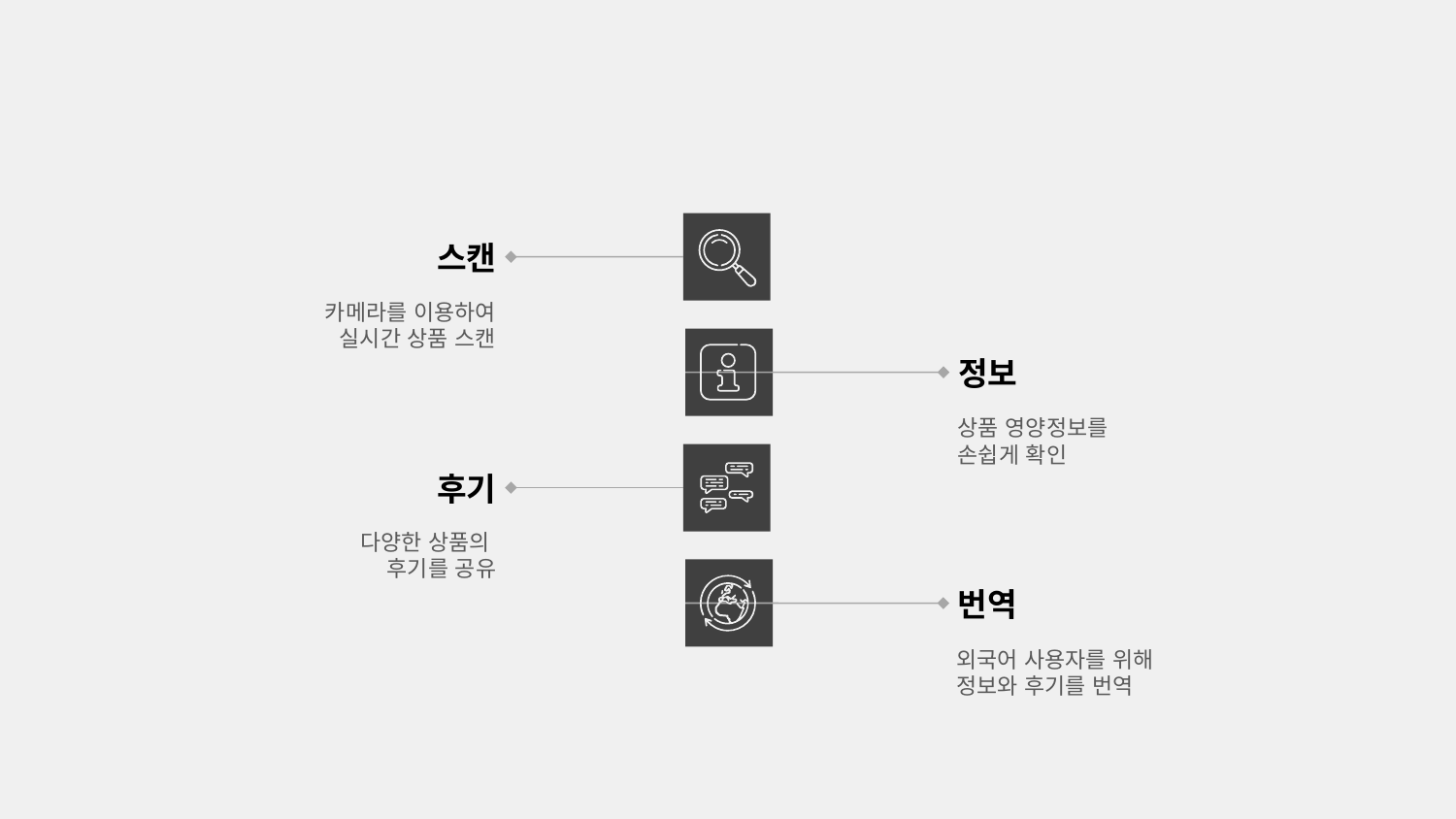

스캔
카메라를 이용하여
실시간 상품 스캔

정보
상품 영양정보를
손쉽게 확인

후기
다양한 상품의
후기를 공유

번역
외국어 사용자를 위해
정보와 후기를 번역